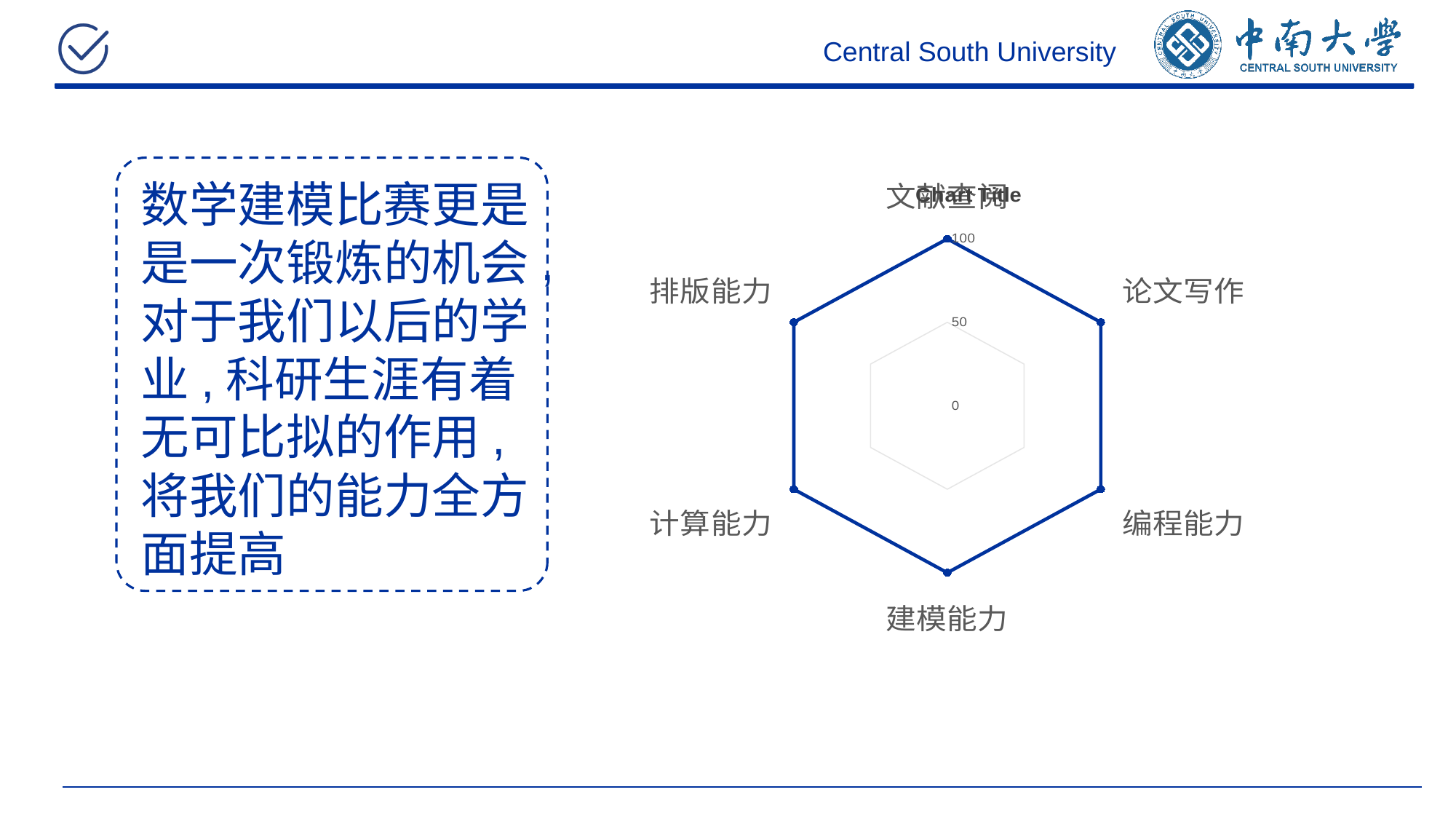

### Chart:

| Category |  |
|---|---|
| 文献查阅 | 100.0 |
| 论文写作 | 100.0 |
| 编程能力 | 100.0 |
| 建模能力 | 100.0 |
| 计算能力 | 100.0 |
| 排版能力 | 100.0 |
数学建模比赛更是是一次锻炼的机会,对于我们以后的学业,科研生涯有着无可比拟的作用,将我们的能力全方面提高